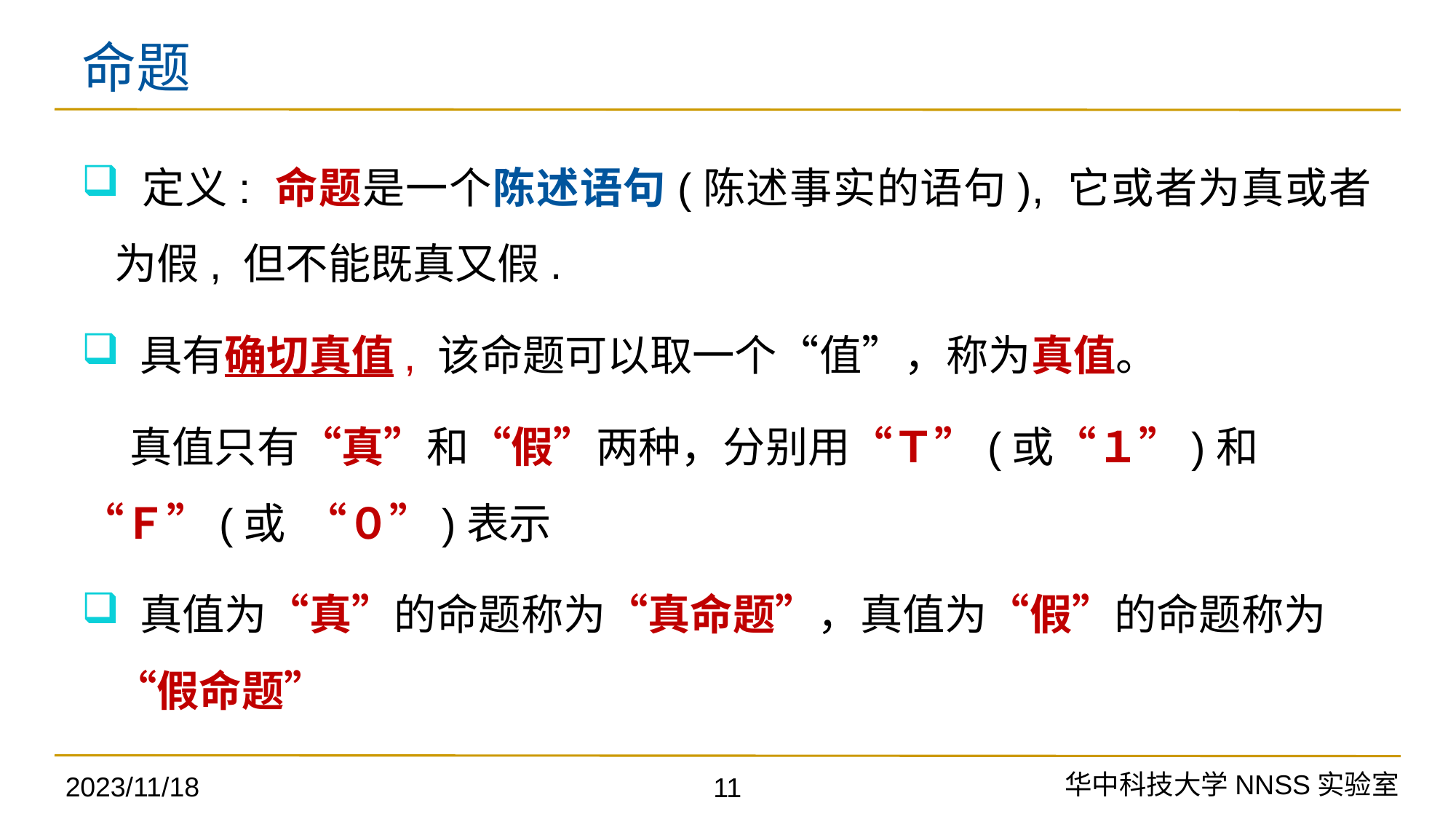

# 命题
 定义: 命题是一个陈述语句(陈述事实的语句), 它或者为真或者为假, 但不能既真又假.
 具有确切真值, 该命题可以取一个“值”，称为真值。
    真值只有“真”和“假”两种，分别用“Ｔ”(或“１”)和“Ｆ”(或  “０”)表示
 真值为“真”的命题称为“真命题”，真值为“假”的命题称为“假命题”

华中科技大学NNSS实验室
2023/11/18
11